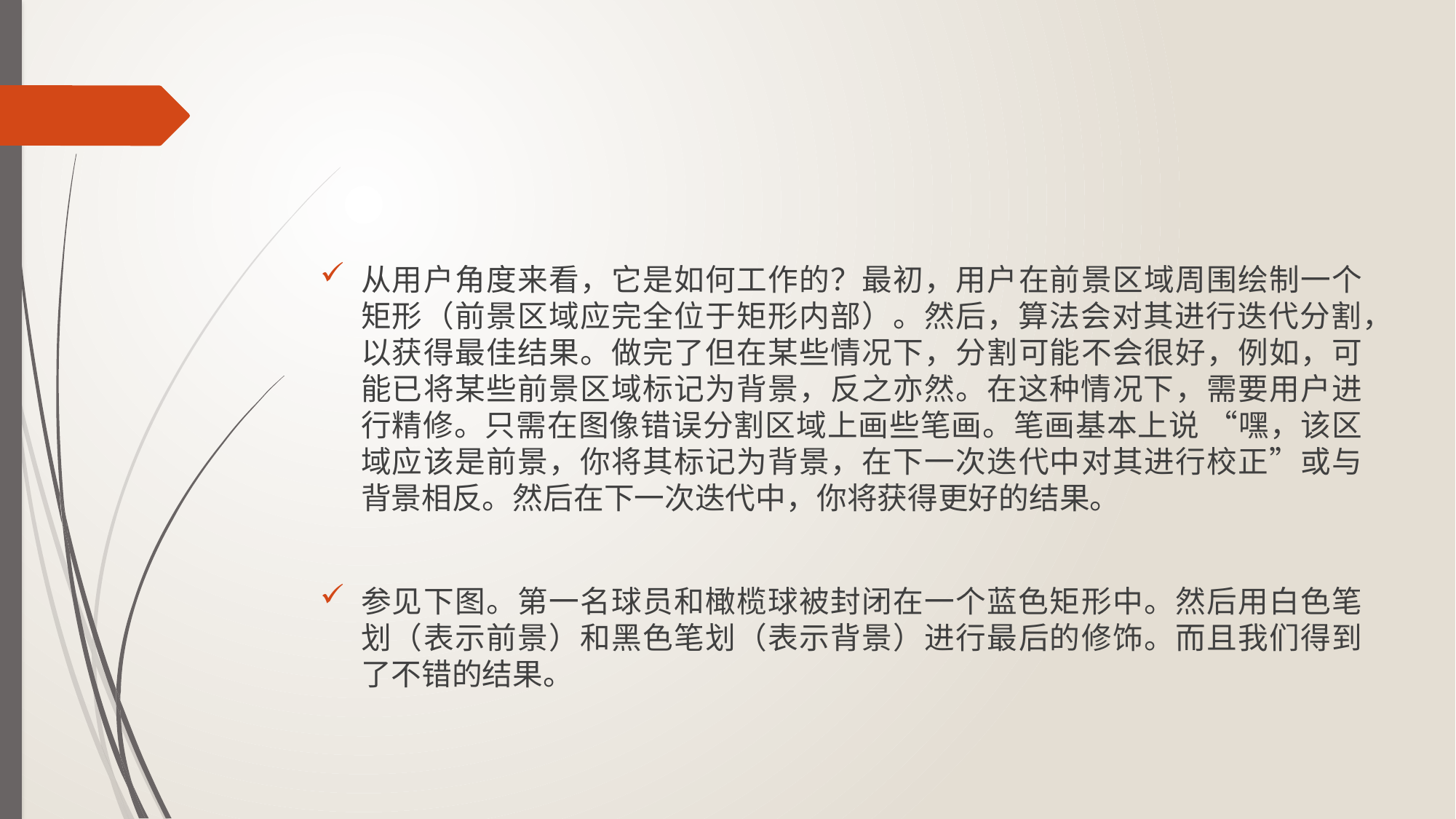

#
从用户角度来看，它是如何工作的？最初，用户在前景区域周围绘制一个矩形（前景区域应完全位于矩形内部）。然后，算法会对其进行迭代分割，以获得最佳结果。做完了但在某些情况下，分割可能不会很好，例如，可能已将某些前景区域标记为背景，反之亦然。在这种情况下，需要用户进行精修。只需在图像错误分割区域上画些笔画。笔画基本上说 “嘿，该区域应该是前景，你将其标记为背景，在下一次迭代中对其进行校正”或与背景相反。然后在下一次迭代中，你将获得更好的结果。

参见下图。第一名球员和橄榄球被封闭在一个蓝色矩形中。然后用白色笔划（表示前景）和黑色笔划（表示背景）进行最后的修饰。而且我们得到了不错的结果。